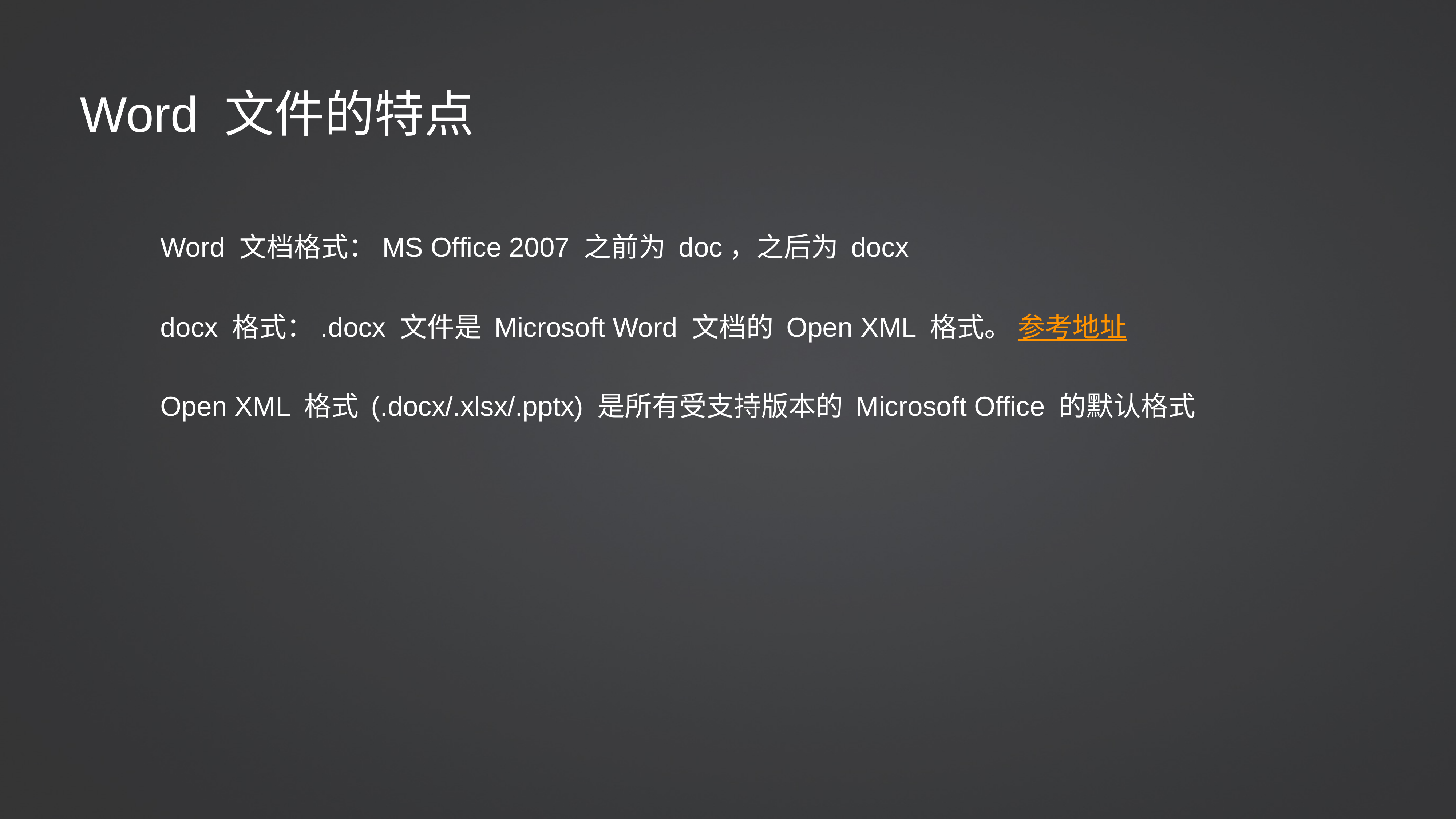

Word 文件的特点
Word 文档格式：MS Office 2007 之前为 doc，之后为 docx
docx 格式：.docx 文件是 Microsoft Word 文档的 Open XML 格式。 参考地址
Open XML 格式 (.docx/.xlsx/.pptx) 是所有受支持版本的 Microsoft Office 的默认格式